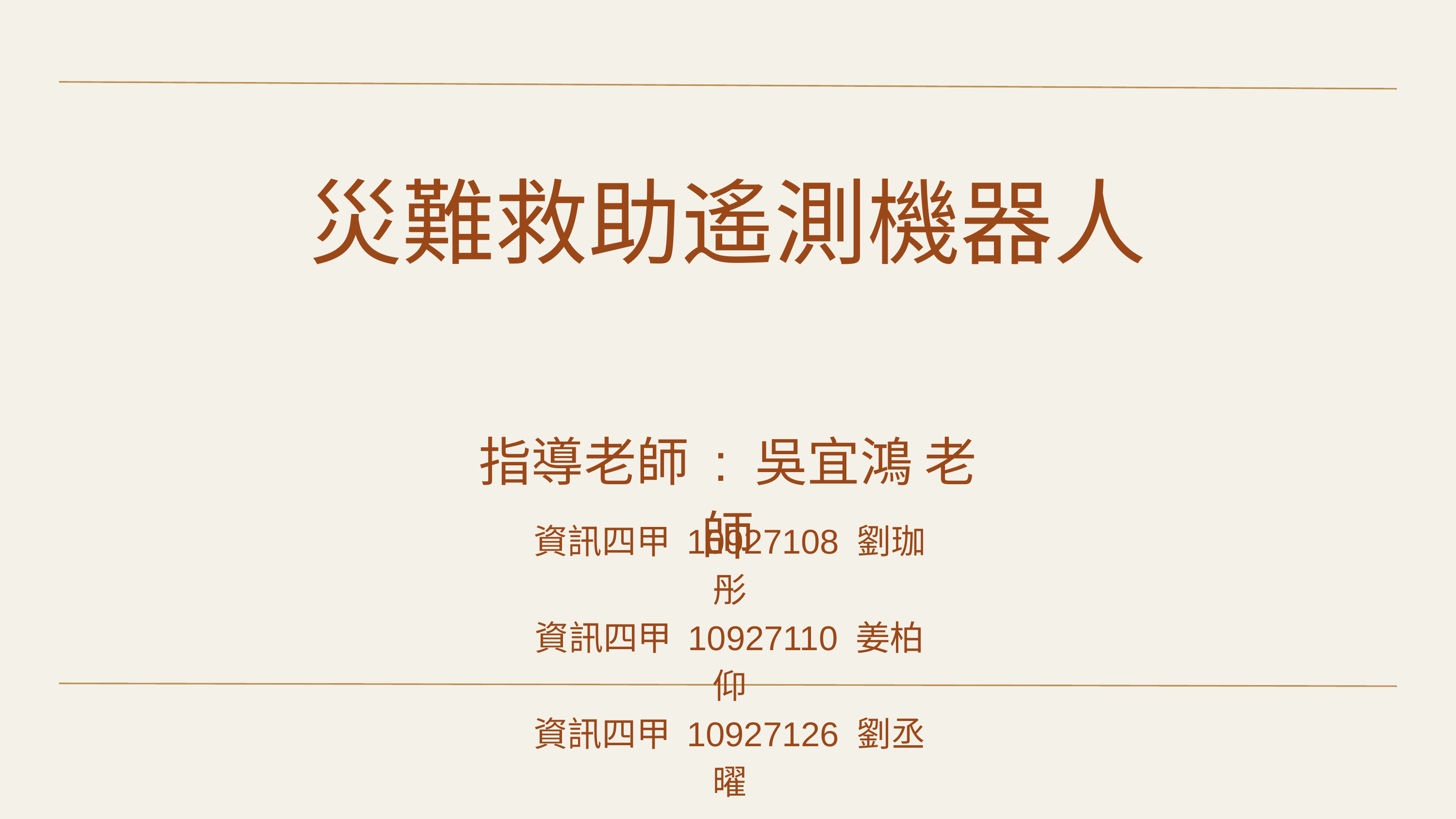

災難救助遙測機器人
指導老師 : 吳宜鴻 老師
資訊四甲 10927108 劉珈彤
資訊四甲 10927110 姜柏仰
資訊四甲 10927126 劉丞曜